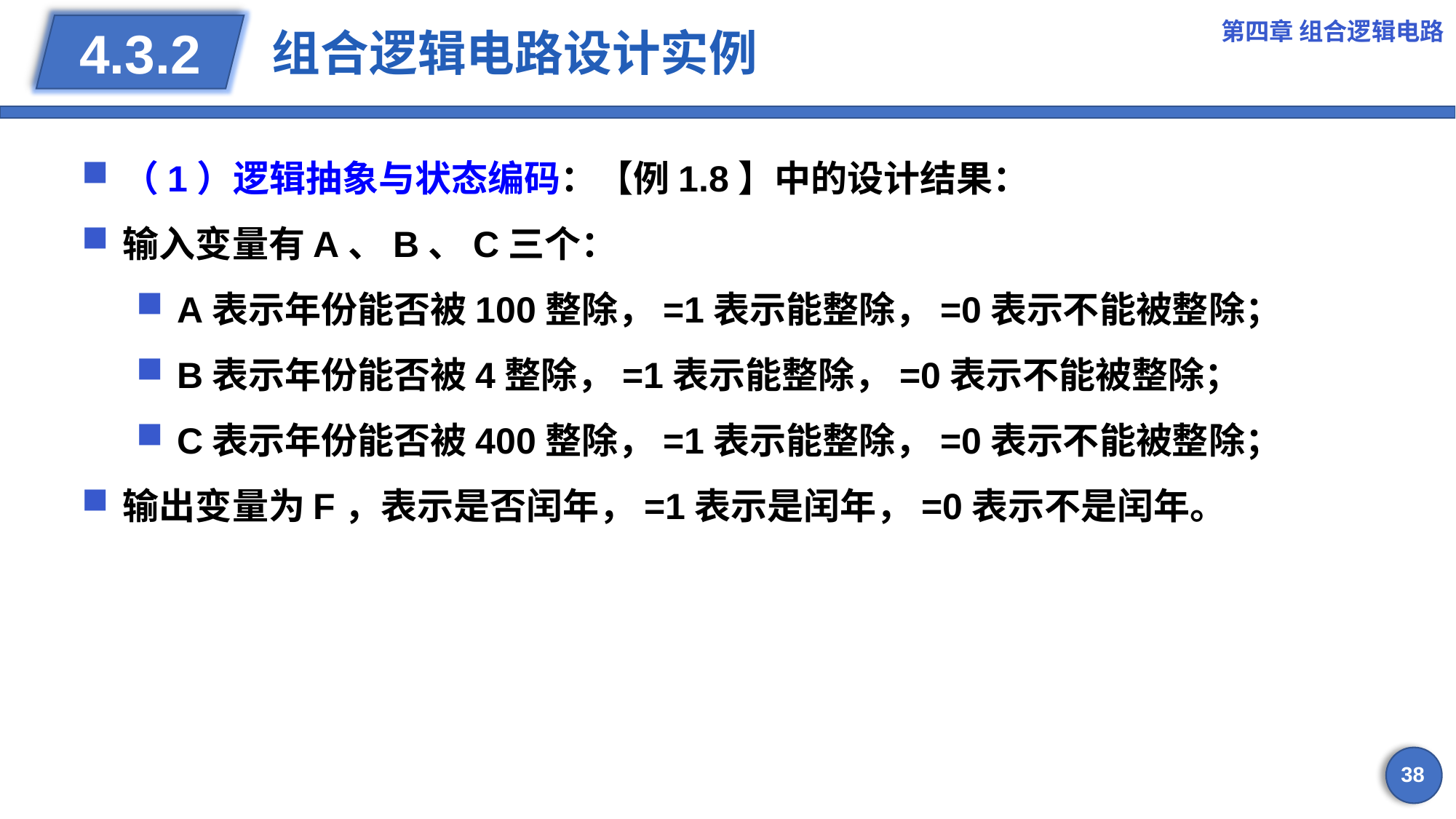

第四章 组合逻辑电路
# 组合逻辑电路设计实例
4.3.2
（1）逻辑抽象与状态编码：【例1.8】中的设计结果：
输入变量有A、B、C三个：
A表示年份能否被100整除，=1表示能整除，=0表示不能被整除；
B表示年份能否被4整除，=1表示能整除，=0表示不能被整除；
C表示年份能否被400整除，=1表示能整除，=0表示不能被整除；
输出变量为F，表示是否闰年，=1表示是闰年，=0表示不是闰年。
38